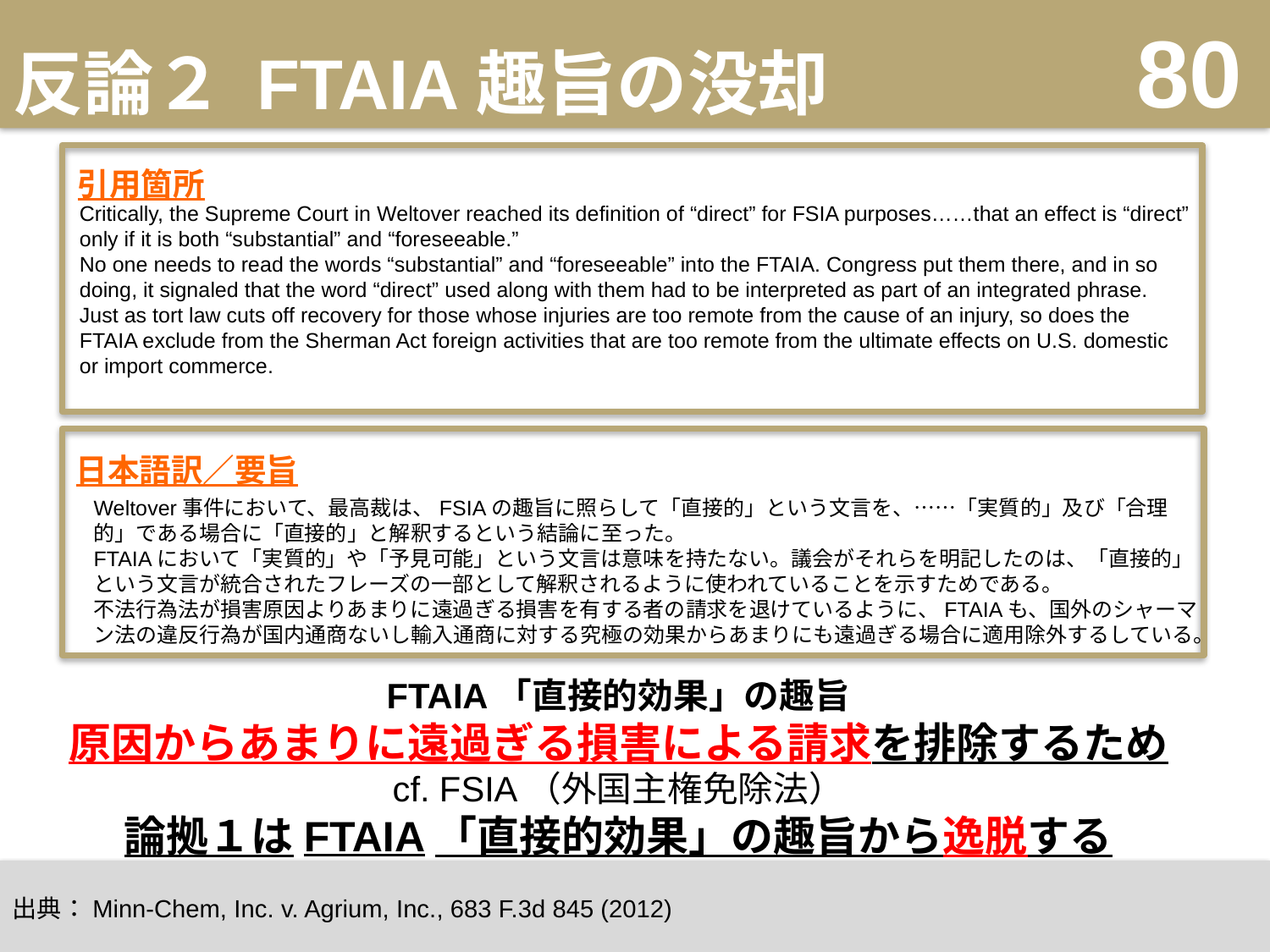

# 反論２ FTAIA趣旨の没却
80

引用箇所
Critically, the Supreme Court in Weltover reached its definition of “direct” for FSIA purposes……that an effect is “direct” only if it is both “substantial” and “foreseeable.”
No one needs to read the words “substantial” and “foreseeable” into the FTAIA. Congress put them there, and in so doing, it signaled that the word “direct” used along with them had to be interpreted as part of an integrated phrase.
Just as tort law cuts off recovery for those whose injuries are too remote from the cause of an injury, so does the FTAIA exclude from the Sherman Act foreign activities that are too remote from the ultimate effects on U.S. domestic or import commerce.

日本語訳／要旨
Weltover事件において、最高裁は、FSIAの趣旨に照らして「直接的」という文言を、……「実質的」及び「合理的」である場合に「直接的」と解釈するという結論に至った。
FTAIAにおいて「実質的」や「予見可能」という文言は意味を持たない。議会がそれらを明記したのは、「直接的」という文言が統合されたフレーズの一部として解釈されるように使われていることを示すためである。
不法行為法が損害原因よりあまりに遠過ぎる損害を有する者の請求を退けているように、FTAIAも、国外のシャーマン法の違反行為が国内通商ないし輸入通商に対する究極の効果からあまりにも遠過ぎる場合に適用除外するしている。
FTAIA「直接的効果」の趣旨
原因からあまりに遠過ぎる損害による請求を排除するため
cf. FSIA（外国主権免除法）
論拠１はFTAIA「直接的効果」の趣旨から逸脱する
出典：Minn-Chem, Inc. v. Agrium, Inc., 683 F.3d 845 (2012)